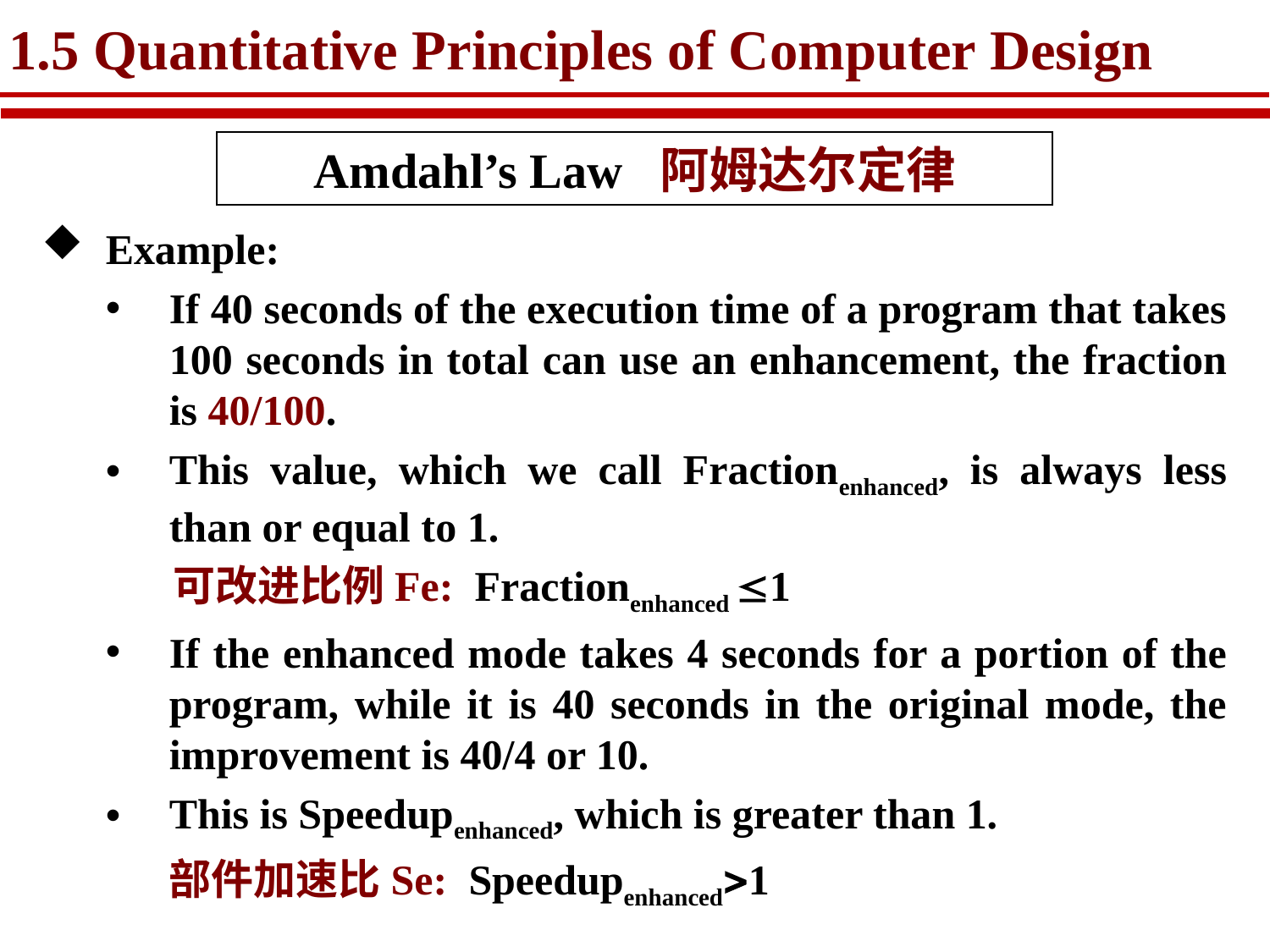

# 1.5 Quantitative Principles of Computer Design
Amdahl’s Law  阿姆达尔定律
Example:
If 40 seconds of the execution time of a program that takes 100 seconds in total can use an enhancement, the fraction is 40/100.
This value, which we call Fractionenhanced, is always less than or equal to 1.
      可改进比例Fe:  Fractionenhanced ≤1
If the enhanced mode takes 4 seconds for a portion of the program, while it is 40 seconds in the original mode, the improvement is 40/4 or 10.
This is Speedupenhanced, which is greater than 1.
	部件加速比Se:  Speedupenhanced>1